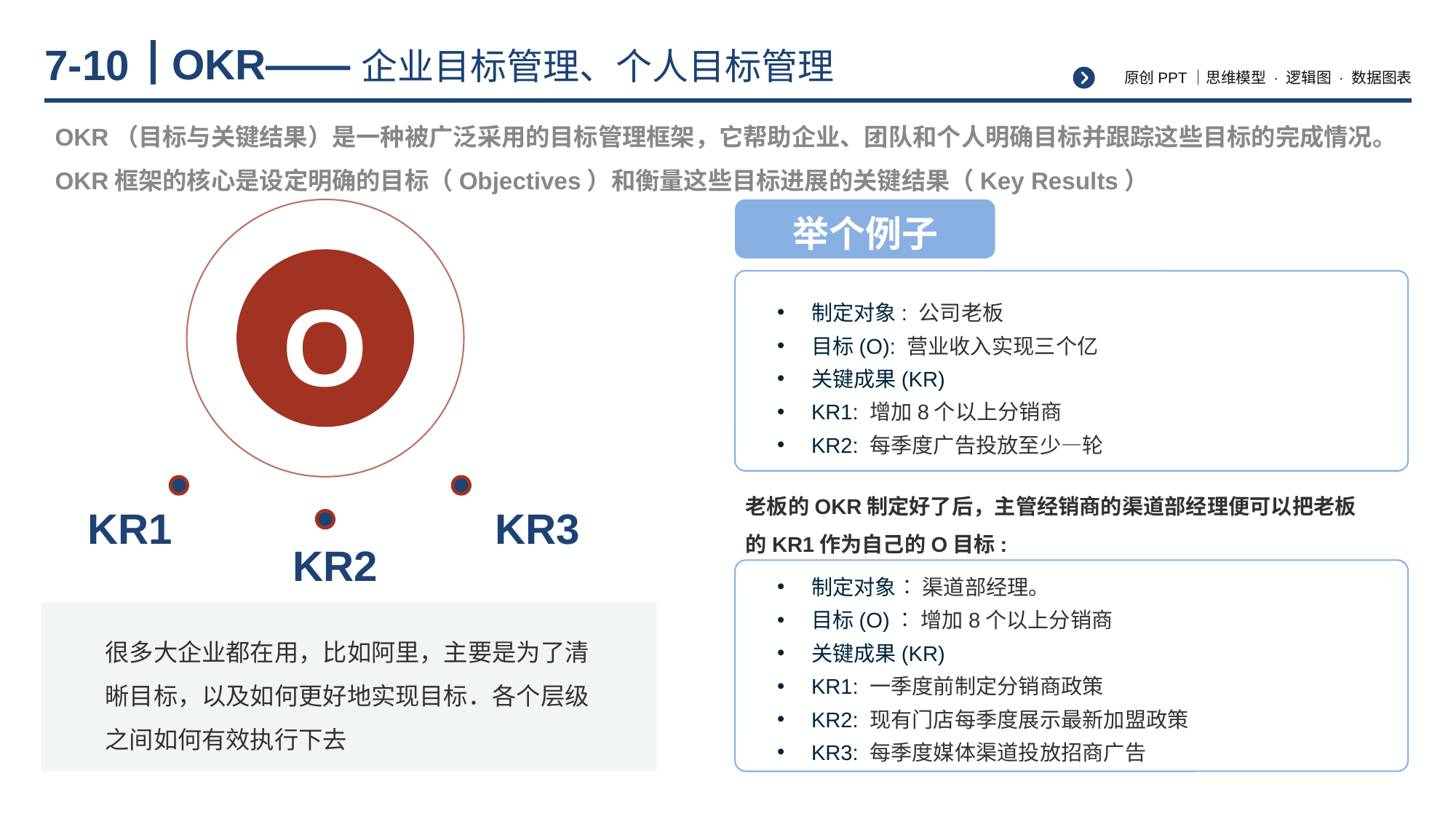

# OKR——企业目标管理、个人目标管理
7-10
OKR（目标与关键结果）是一种被广泛采用的目标管理框架，它帮助企业、团队和个人明确目标并跟踪这些目标的完成情况。OKR框架的核心是设定明确的目标（Objectives）和衡量这些目标进展的关键结果（Key Results）

举个例子

O
制定对象: 公司老板
目标(O): 营业收入实现三个亿
关键成果(KR)
KR1: 增加8个以上分销商
KR2: 每季度广告投放至少—轮
老板的OKR制定好了后，主管经销商的渠道部经理便可以把老板的KR1作为自己的O目标:

KR1
KR3

KR2

制定对象︰ 渠道部经理。
目标(O)︰ 增加8个以上分销商
关键成果(KR)
KR1: 一季度前制定分销商政策
KR2: 现有门店每季度展示最新加盟政策
KR3: 每季度媒体渠道投放招商广告

很多大企业都在用，比如阿里，主要是为了清晰目标，以及如何更好地实现目标．各个层级之间如何有效执行下去